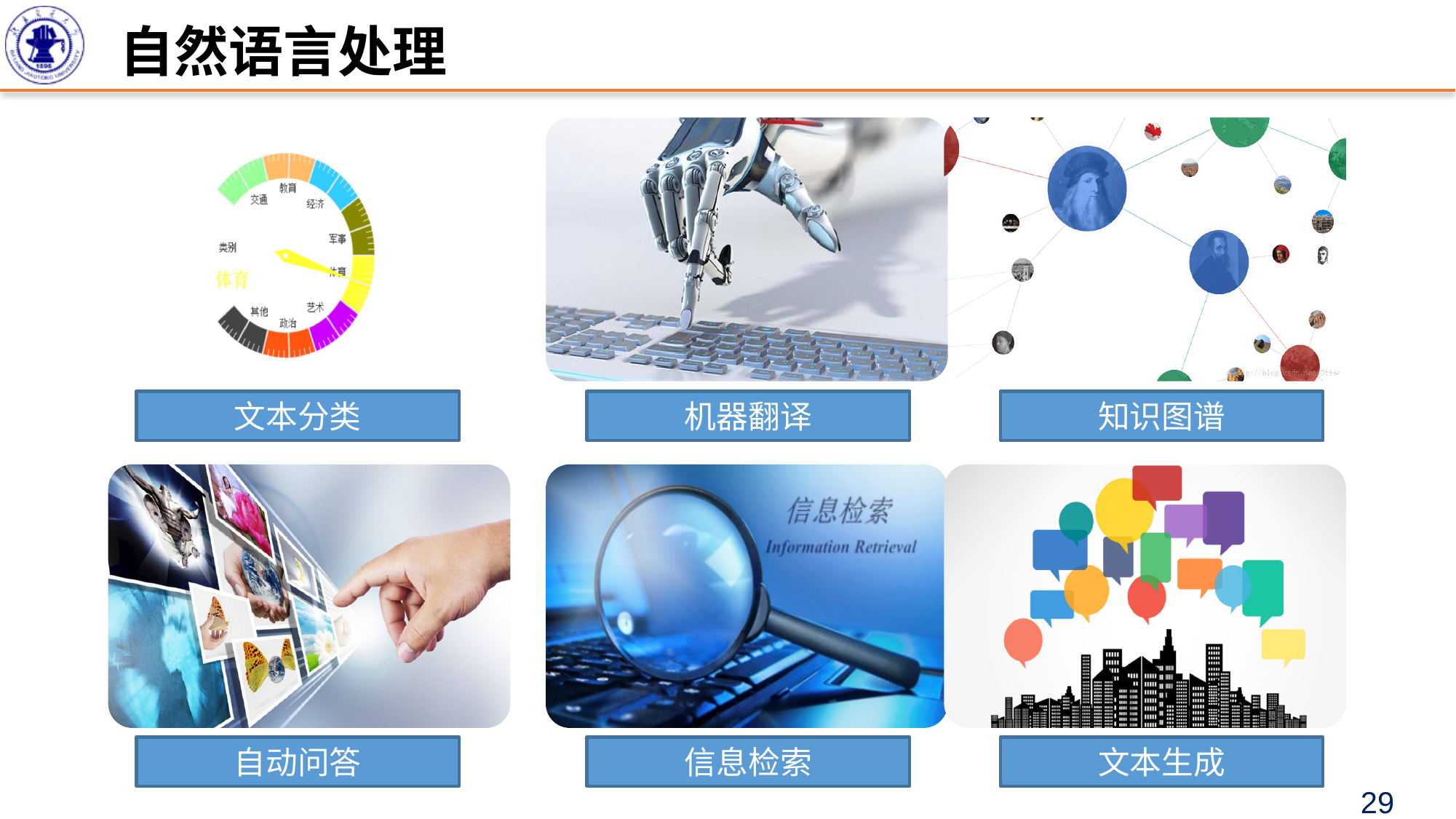

# 自然语言处理

文本分类
机器翻译
知识图谱

自动问答
信息检索
文本生成
29